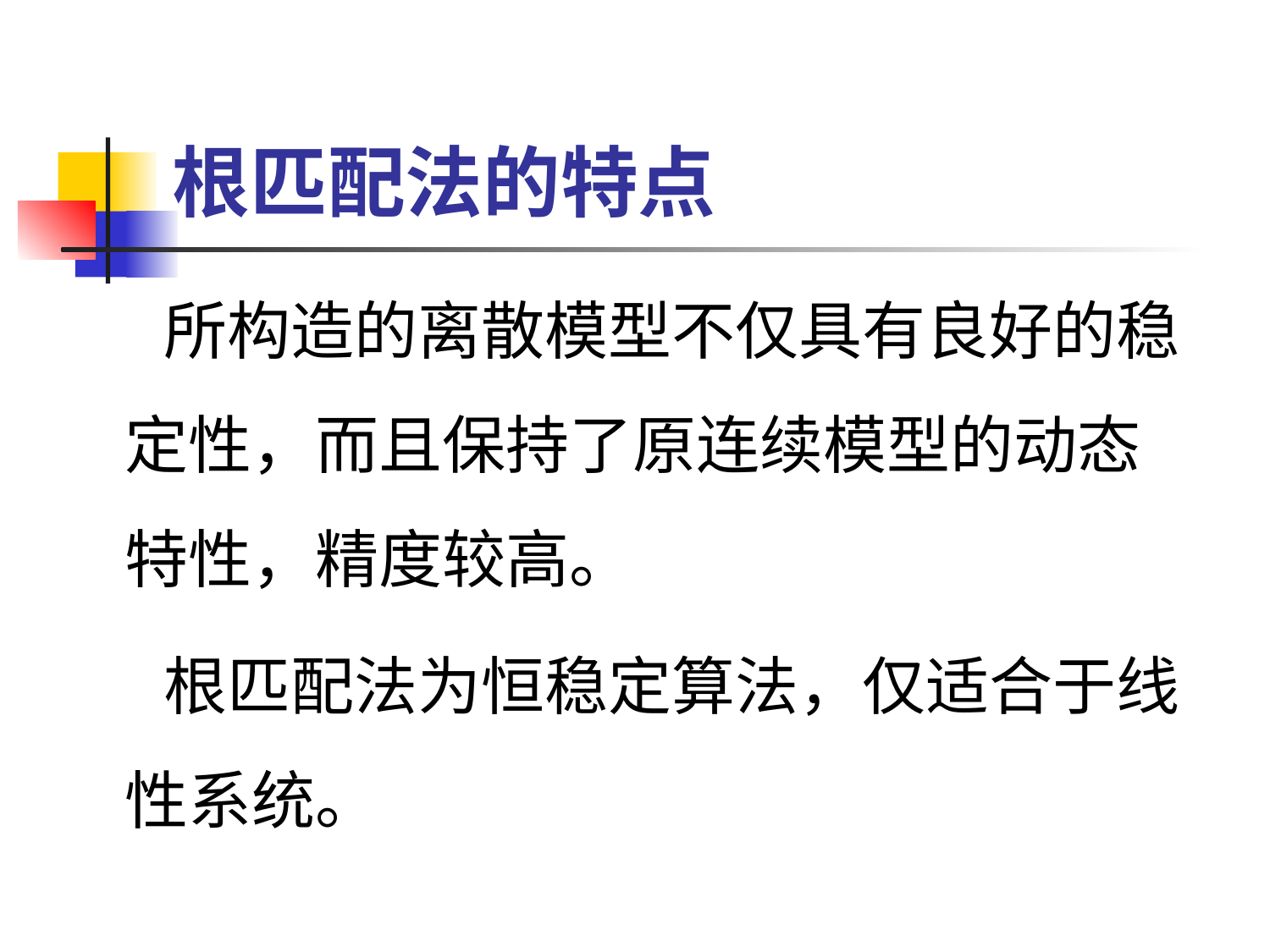

# 根匹配法的特点
     所构造的离散模型不仅具有良好的稳定性，而且保持了原连续模型的动态特性，精度较高。
     根匹配法为恒稳定算法，仅适合于线性系统。